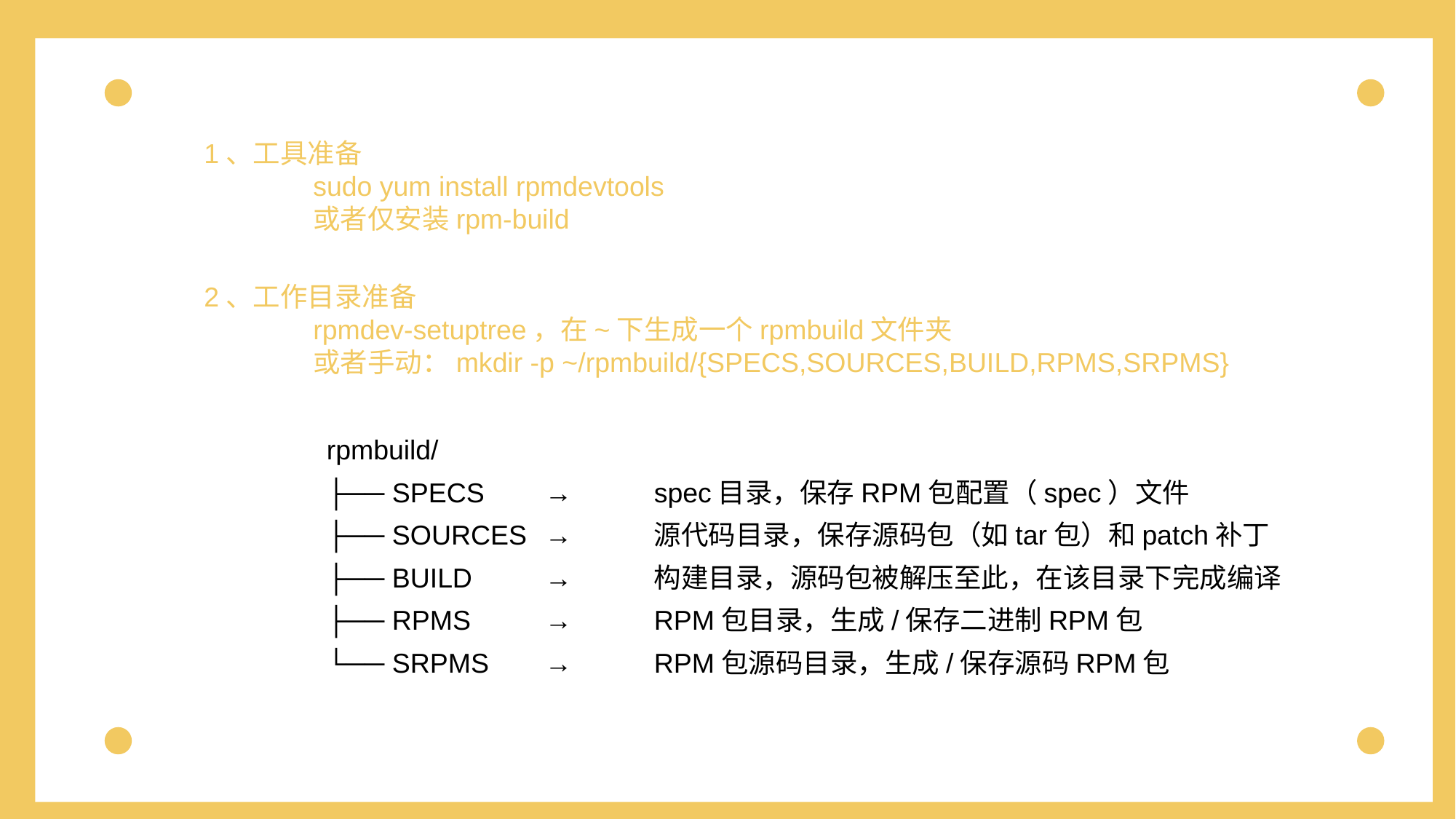

rpmbuild/
├── BUILD
├── RPMS
├── SOURCES
├── SPECS
└── SRPMS

1、工具准备
	sudo yum install rpmdevtools
	或者仅安装rpm-build
2、工作目录准备
	rpmdev-setuptree，在~下生成一个rpmbuild文件夹
	或者手动：mkdir -p ~/rpmbuild/{SPECS,SOURCES,BUILD,RPMS,SRPMS}
rpmbuild/
├── SPECS	→	spec目录，保存RPM包配置（spec）文件
├── SOURCES	→	源代码目录，保存源码包（如tar包）和patch补丁
├── BUILD	→	构建目录，源码包被解压至此，在该目录下完成编译
├── RPMS	→	RPM包目录，生成/保存二进制RPM包
└── SRPMS	→	RPM包源码目录，生成/保存源码RPM包